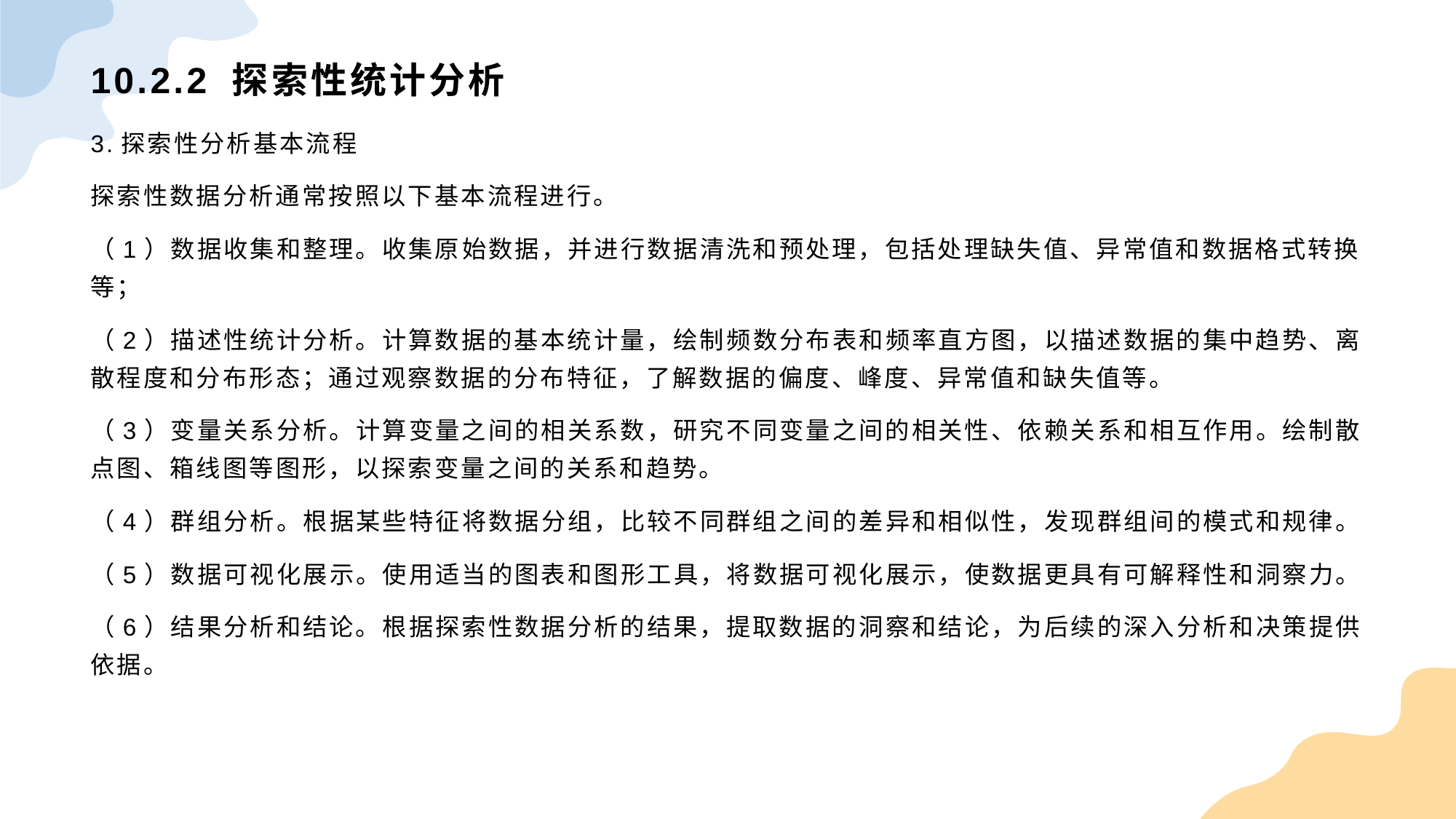

# 10.2.2 探索性统计分析
3.探索性分析基本流程
探索性数据分析通常按照以下基本流程进行。
（1）数据收集和整理。收集原始数据，并进行数据清洗和预处理，包括处理缺失值、异常值和数据格式转换等；
（2）描述性统计分析。计算数据的基本统计量，绘制频数分布表和频率直方图，以描述数据的集中趋势、离散程度和分布形态；通过观察数据的分布特征，了解数据的偏度、峰度、异常值和缺失值等。
（3）变量关系分析。计算变量之间的相关系数，研究不同变量之间的相关性、依赖关系和相互作用。绘制散点图、箱线图等图形，以探索变量之间的关系和趋势。
（4）群组分析。根据某些特征将数据分组，比较不同群组之间的差异和相似性，发现群组间的模式和规律。
（5）数据可视化展示。使用适当的图表和图形工具，将数据可视化展示，使数据更具有可解释性和洞察力。
（6）结果分析和结论。根据探索性数据分析的结果，提取数据的洞察和结论，为后续的深入分析和决策提供依据。